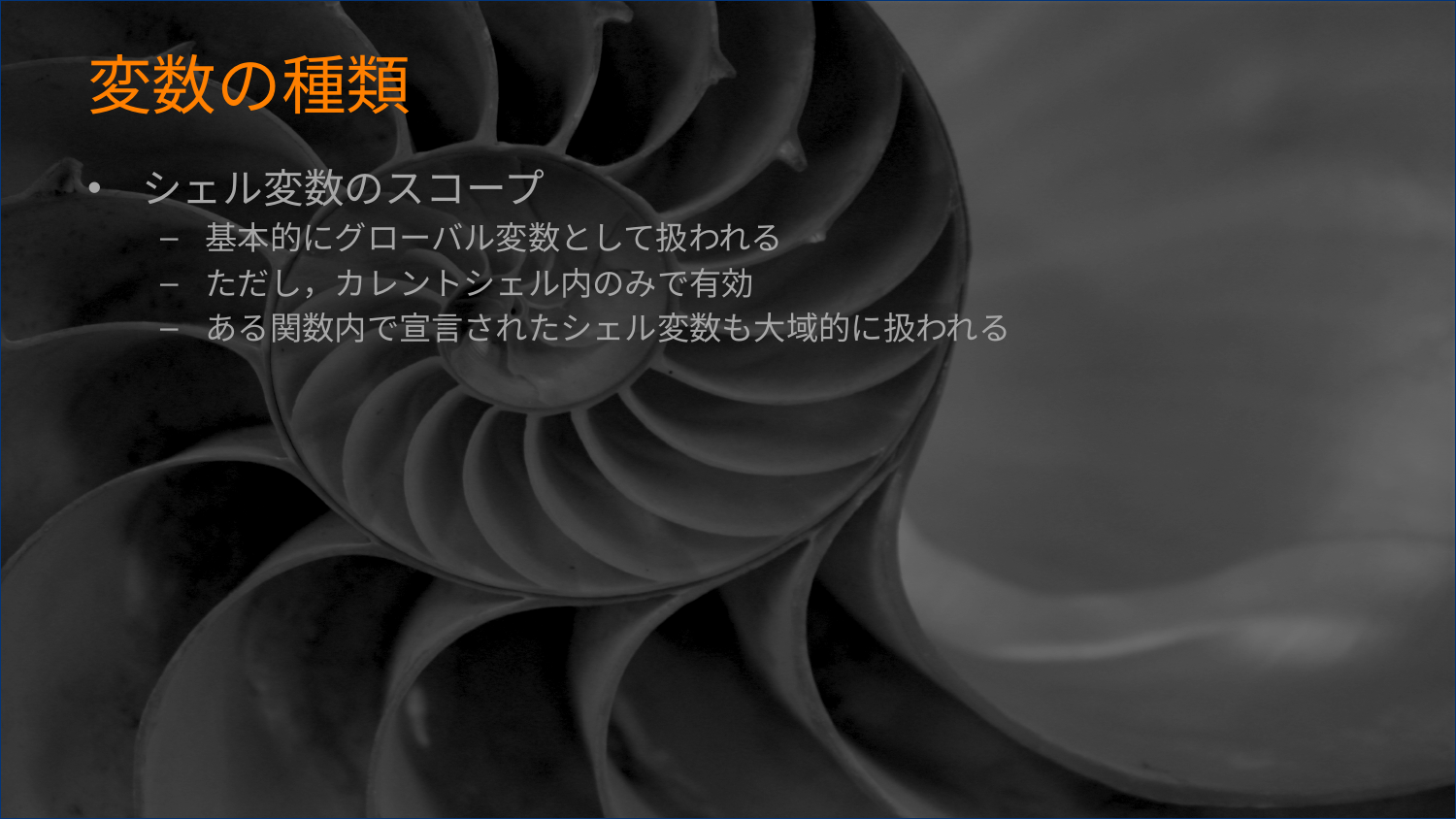

# 変数の種類
シェル変数のスコープ
基本的にグローバル変数として扱われる
ただし，カレントシェル内のみで有効
ある関数内で宣言されたシェル変数も大域的に扱われる